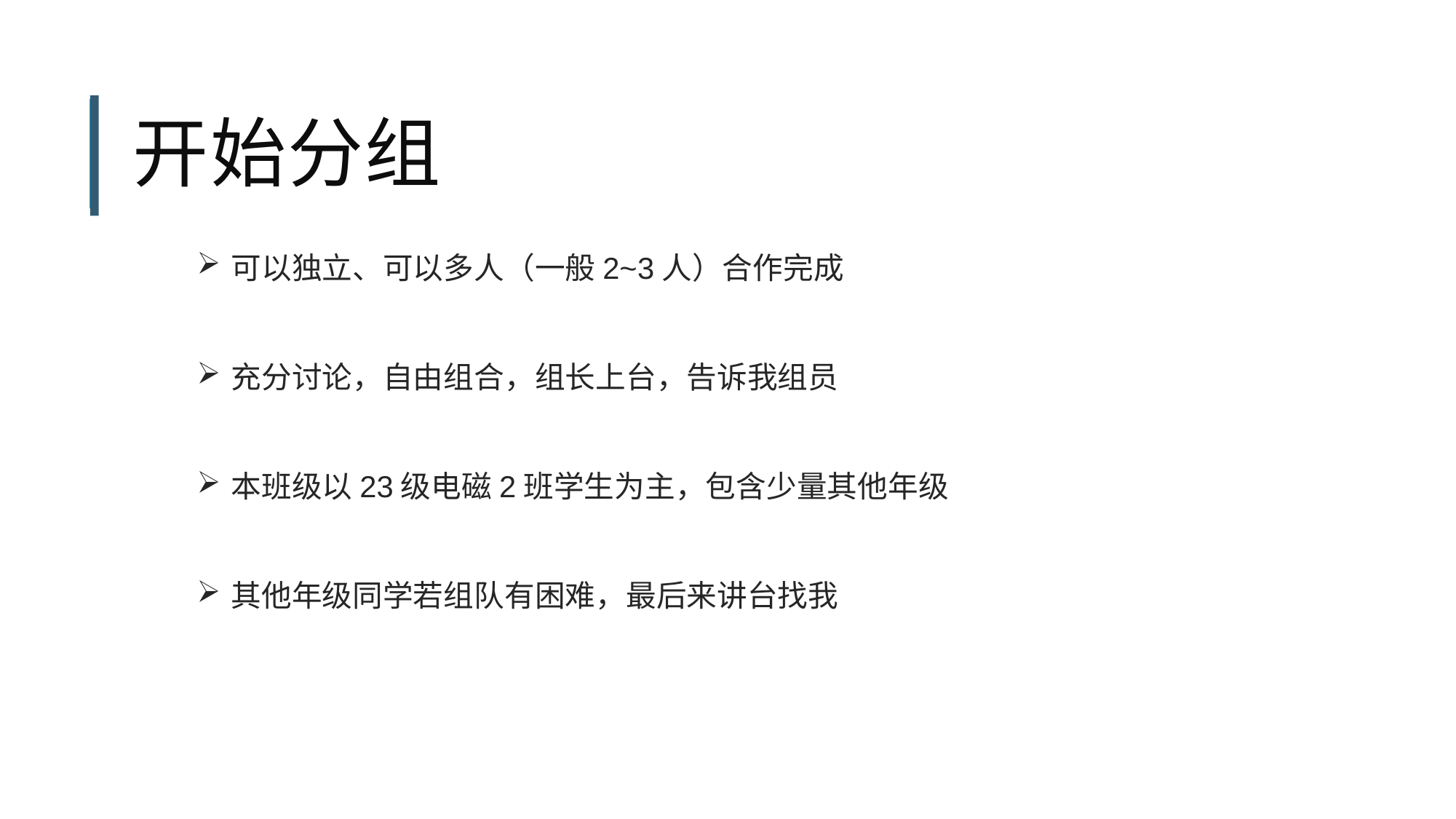

# 开始分组

可以独立、可以多人（一般2~3人）合作完成

充分讨论，自由组合，组长上台，告诉我组员

本班级以23级电磁2班学生为主，包含少量其他年级

其他年级同学若组队有困难，最后来讲台找我